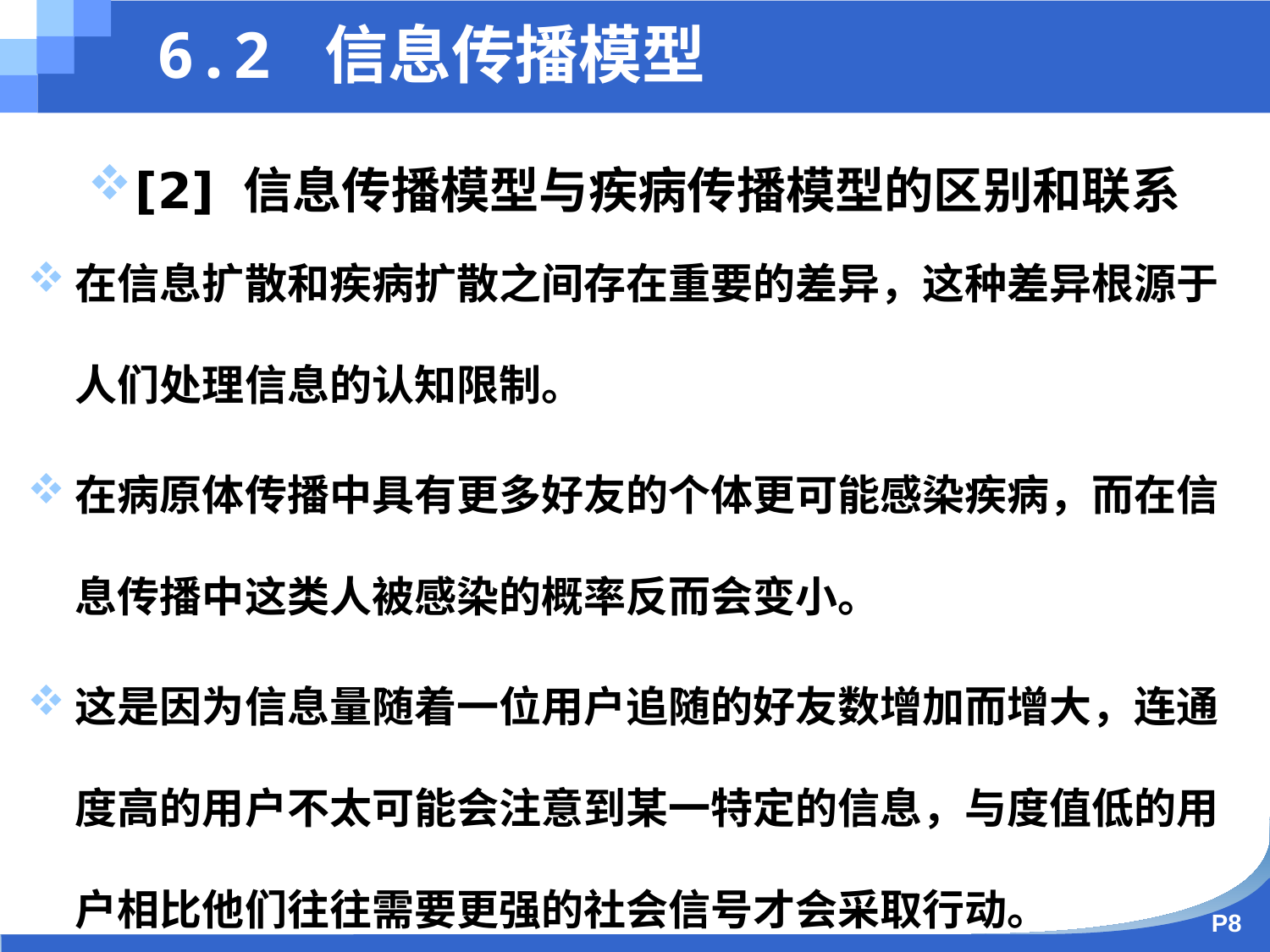

6.2 信息传播模型
[2] 信息传播模型与疾病传播模型的区别和联系
在信息扩散和疾病扩散之间存在重要的差异，这种差异根源于人们处理信息的认知限制。
在病原体传播中具有更多好友的个体更可能感染疾病，而在信息传播中这类人被感染的概率反而会变小。
这是因为信息量随着一位用户追随的好友数增加而增大，连通度高的用户不太可能会注意到某一特定的信息，与度值低的用户相比他们往往需要更强的社会信号才会采取行动。
P8